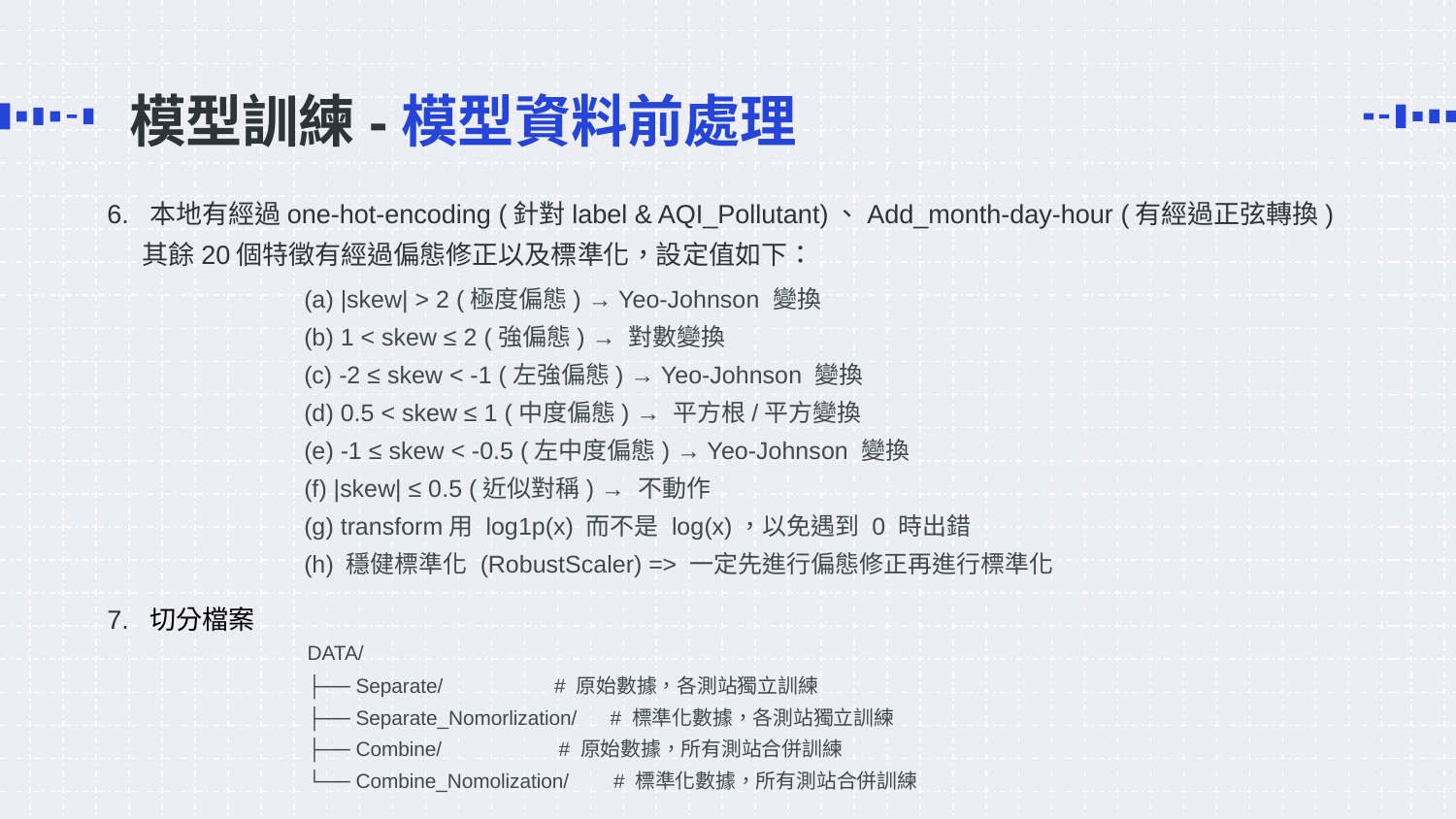

# 模型訓練-模型資料前處理
6.  本地有經過one-hot-encoding (針對label & AQI_Pollutant)、Add_month-day-hour (有經過正弦轉換)
    其餘20個特徵有經過偏態修正以及標準化，設定值如下：
                             (a) |skew| > 2 (極度偏態) → Yeo-Johnson 變換
                             (b) 1 < skew ≤ 2 (強偏態) → 對數變換
                             (c) -2 ≤ skew < -1 (左強偏態) → Yeo-Johnson 變換
                             (d) 0.5 < skew ≤ 1 (中度偏態) → 平方根/平方變換
                             (e) -1 ≤ skew < -0.5 (左中度偏態) → Yeo-Johnson 變換
                             (f) |skew| ≤ 0.5 (近似對稱) → 不動作
                             (g) transform用 log1p(x) 而不是 log(x)，以免遇到 0 時出錯
                             (h) 穩健標準化 (RobustScaler) => 一定先進行偏態修正再進行標準化

7.  切分檔案
	DATA/
	├── Separate/                    # 原始數據，各測站獨立訓練
	├── Separate_Nomorlization/      # 標準化數據，各測站獨立訓練
	├── Combine/                     # 原始數據，所有測站合併訓練
	└── Combine_Nomolization/        # 標準化數據，所有測站合併訓練